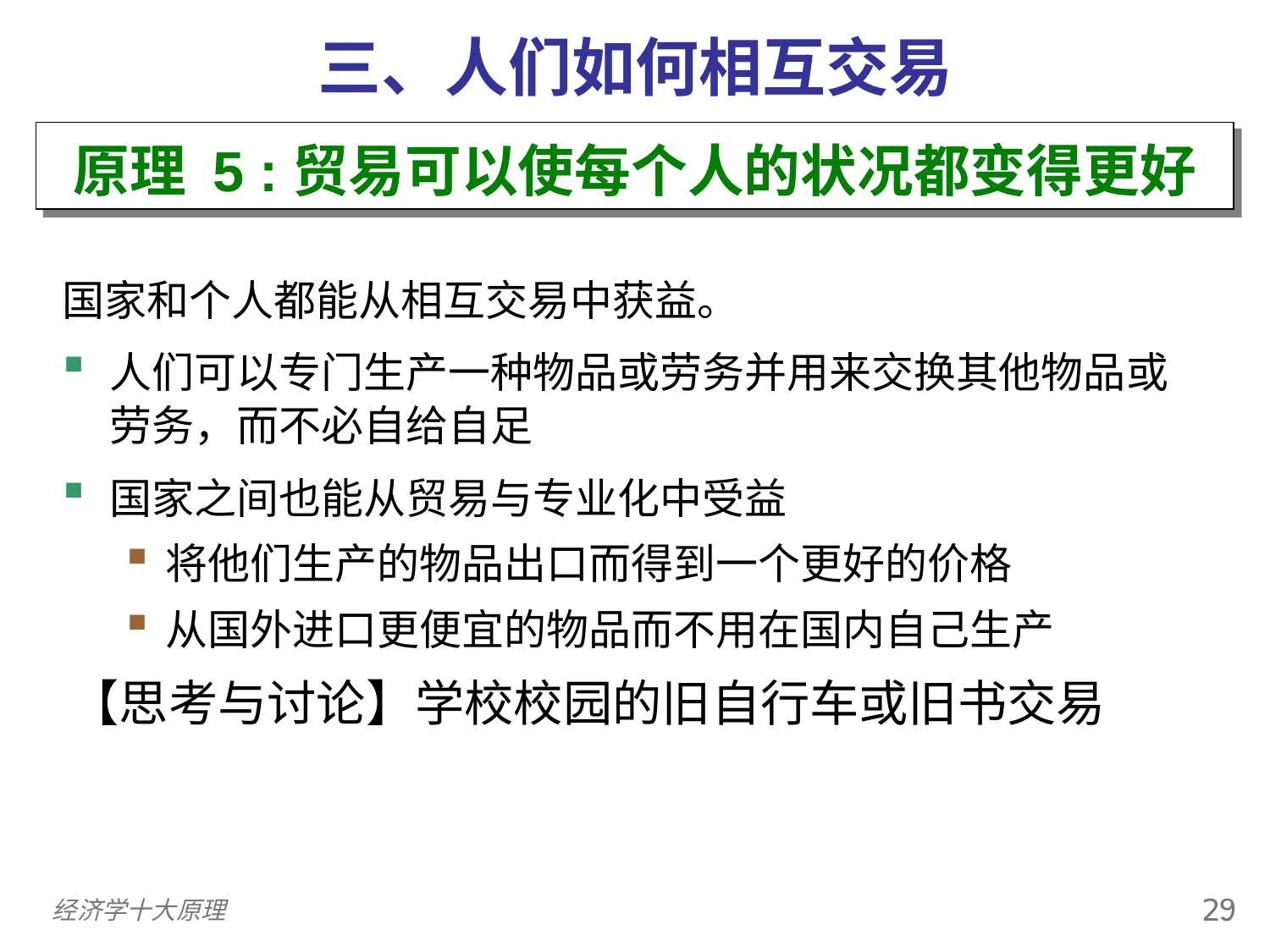

三、人们如何相互交易
原理 5 :贸易可以使每个人的状况都变得更好
国家和个人都能从相互交易中获益。
人们可以专门生产一种物品或劳务并用来交换其他物品或劳务，而不必自给自足
国家之间也能从贸易与专业化中受益
将他们生产的物品出口而得到一个更好的价格
从国外进口更便宜的物品而不用在国内自己生产
【思考与讨论】学校校园的旧自行车或旧书交易

29
经济学十大原理